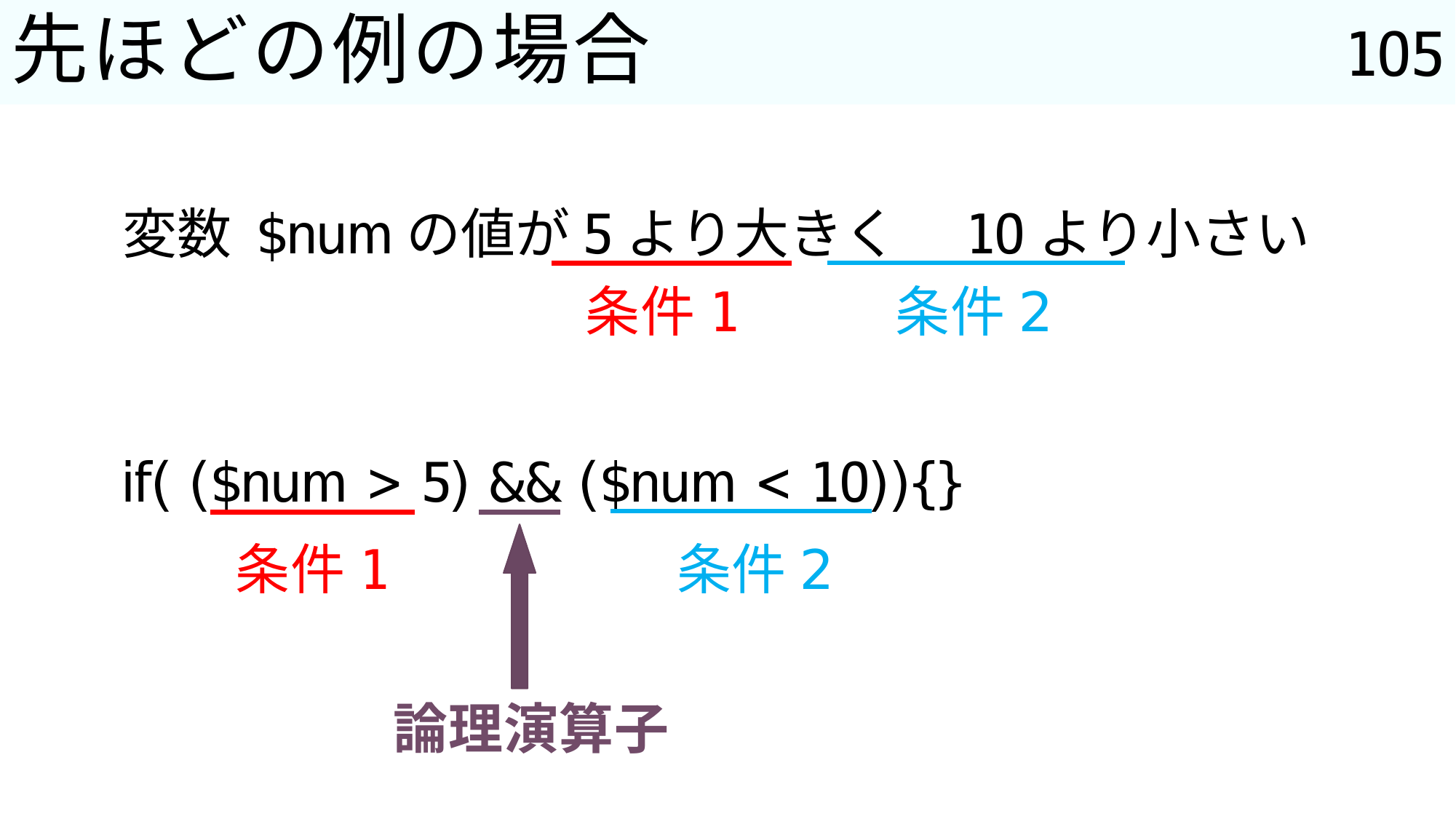

105
# 先ほどの例の場合
変数 $numの値が5より大きく　10より小さい

if( ($num > 5) && ($num < 10)){}
条件2
条件1

条件1
条件2
論理演算子